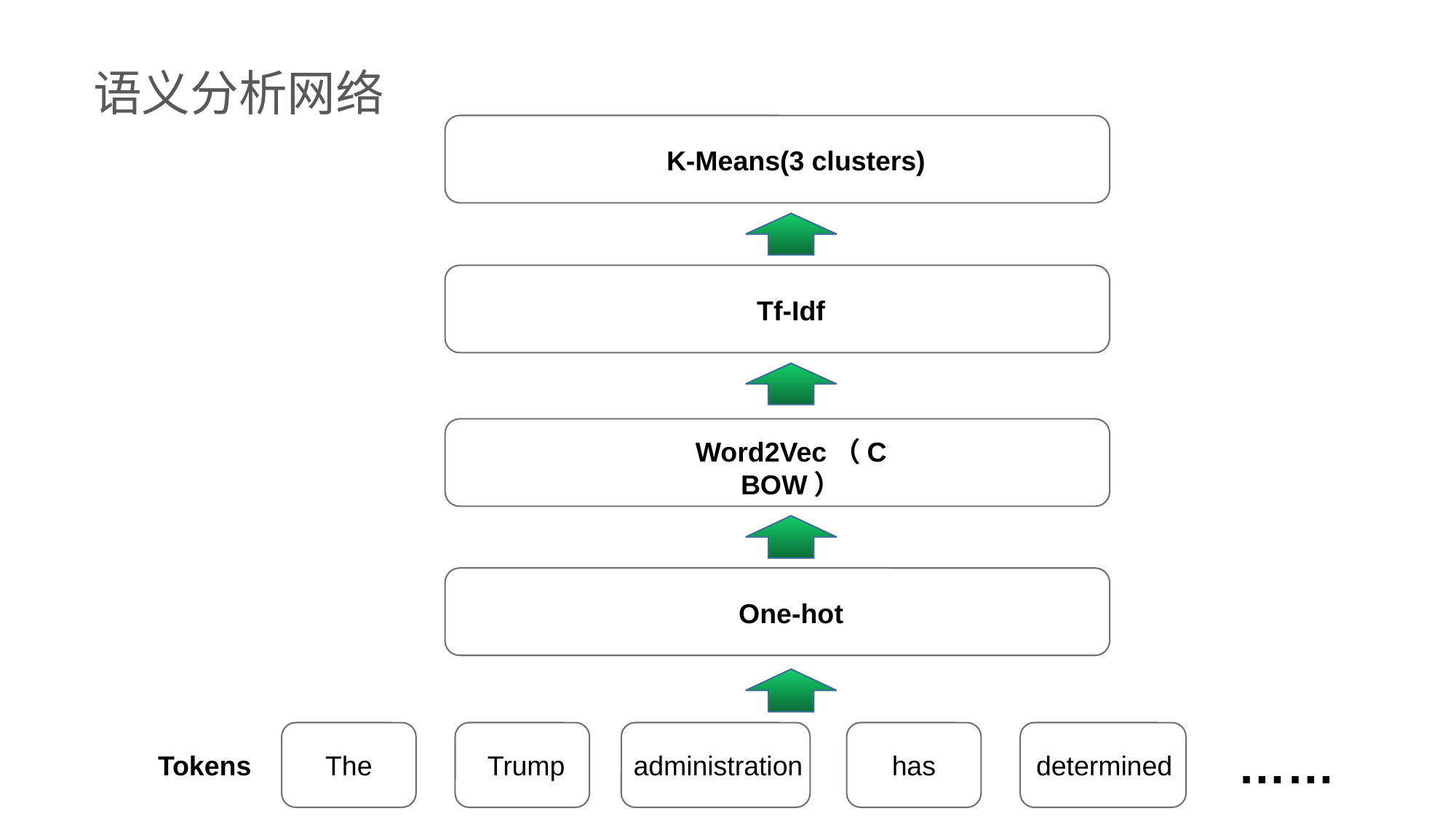

语义分析网络

K-Means(3 clusters)

Tf-Idf

Word2Vec（CBOW）

One-hot

……
Tokens
The
Trump
administration
has
determined